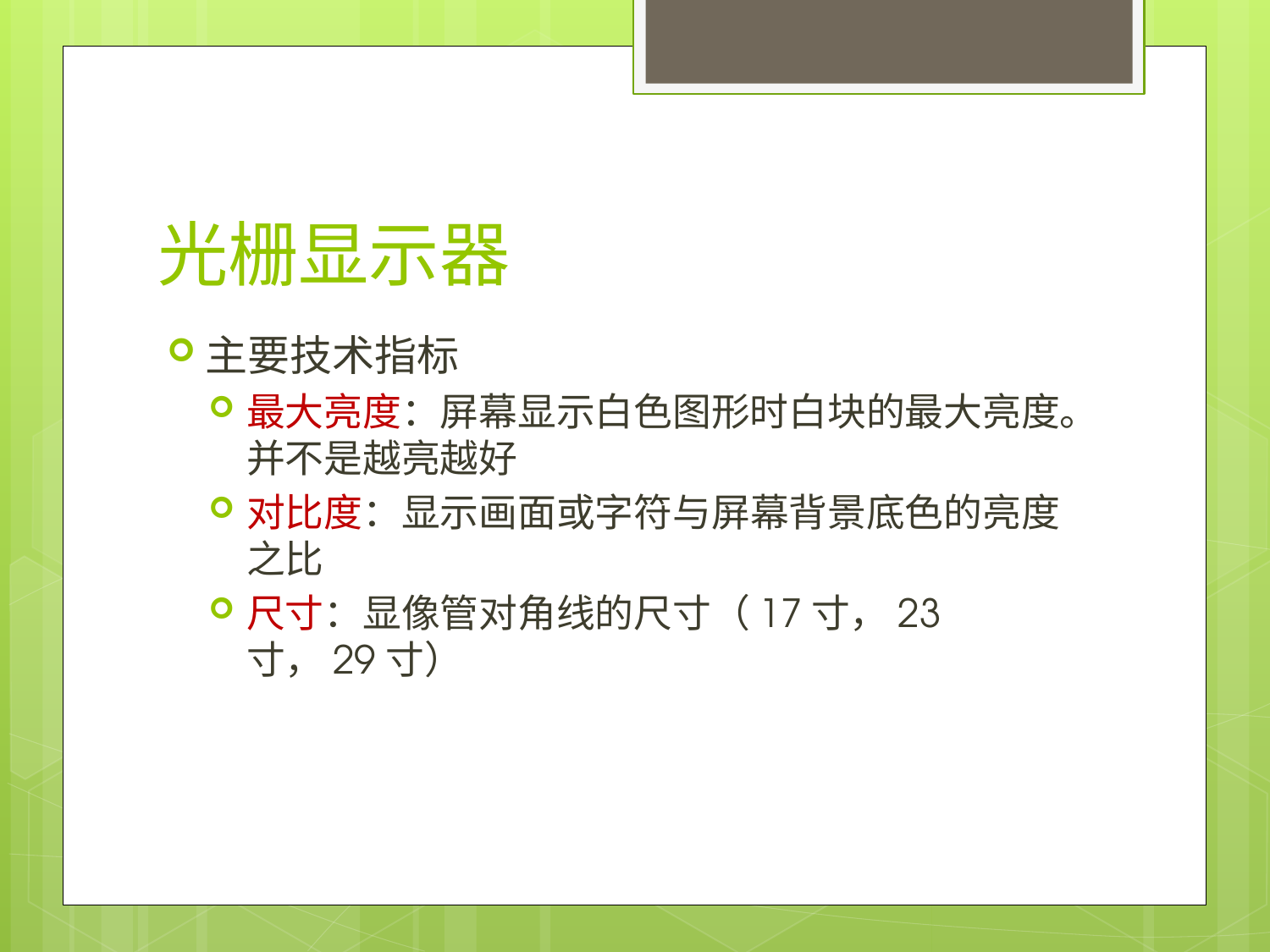

# 光栅显示器
主要技术指标
最大亮度：屏幕显示白色图形时白块的最大亮度。并不是越亮越好
对比度：显示画面或字符与屏幕背景底色的亮度之比
尺寸：显像管对角线的尺寸（17寸，23寸，29寸）